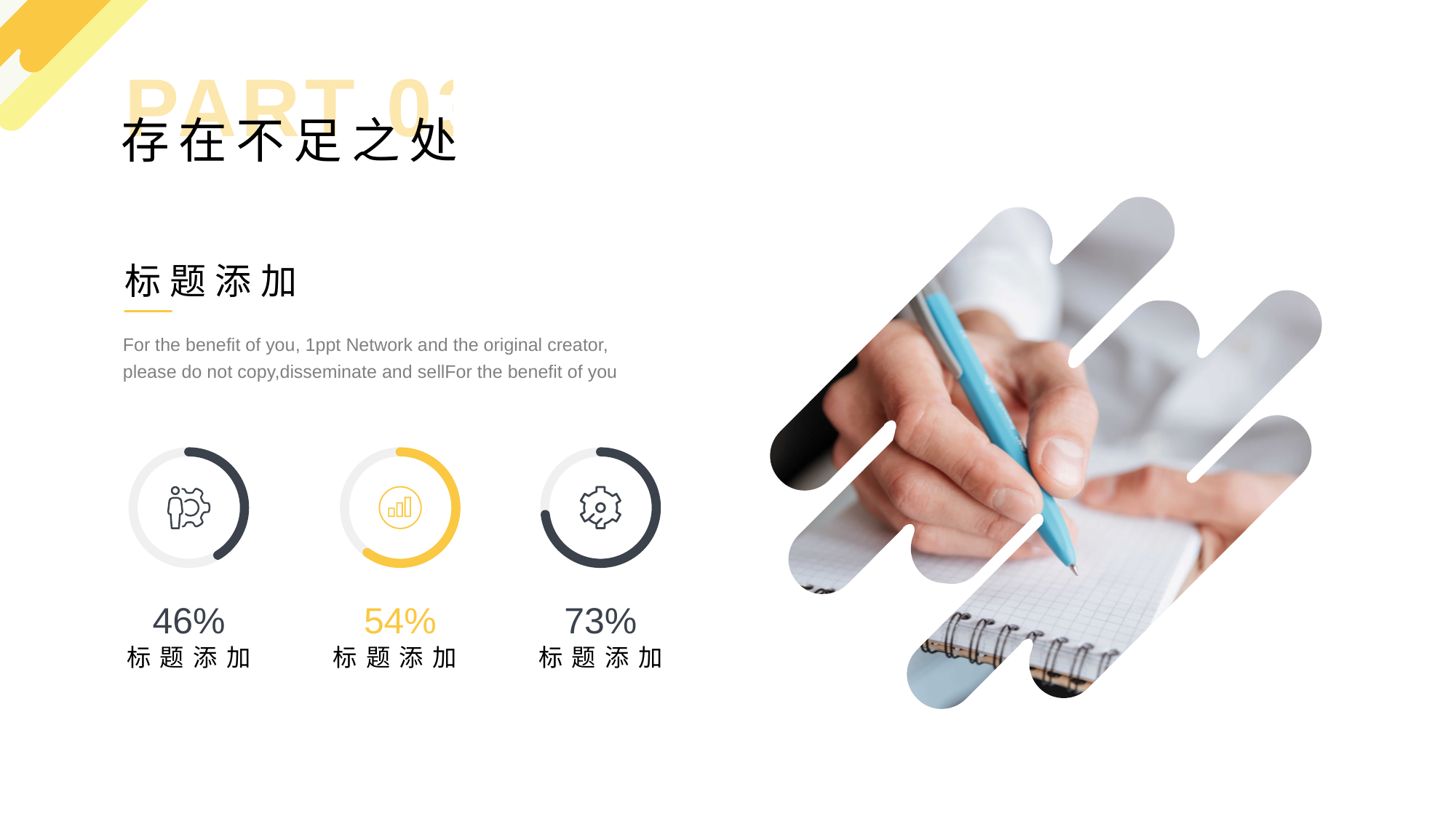

PART 03
存在不足之处

标题添加
For the benefit of you, 1ppt Network and the original creator, please do not copy,disseminate and sellFor the benefit of you

46%
54%
73%
标题添加
标题添加
标题添加